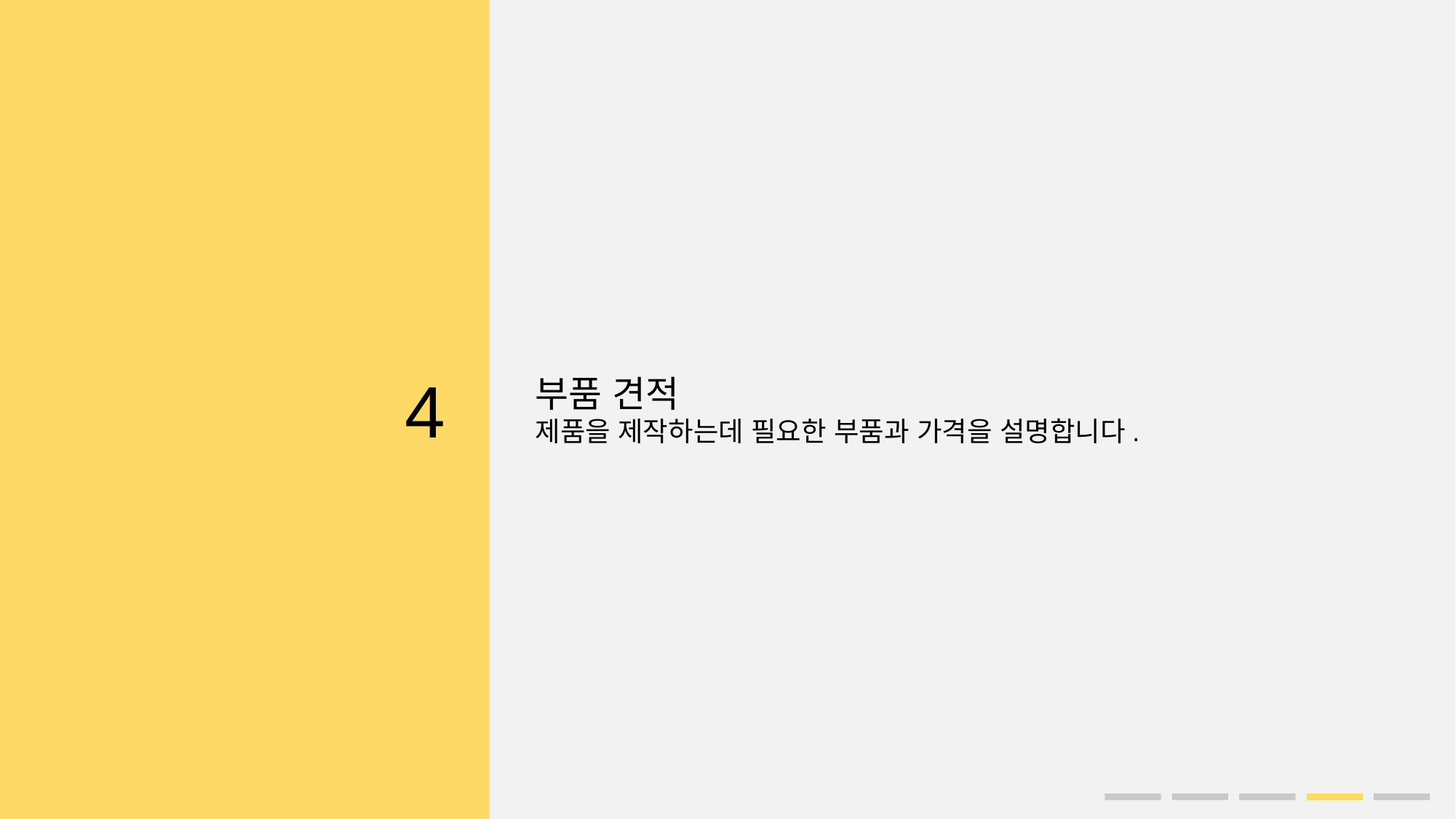

4
부품 견적
제품을 제작하는데 필요한 부품과 가격을 설명합니다.